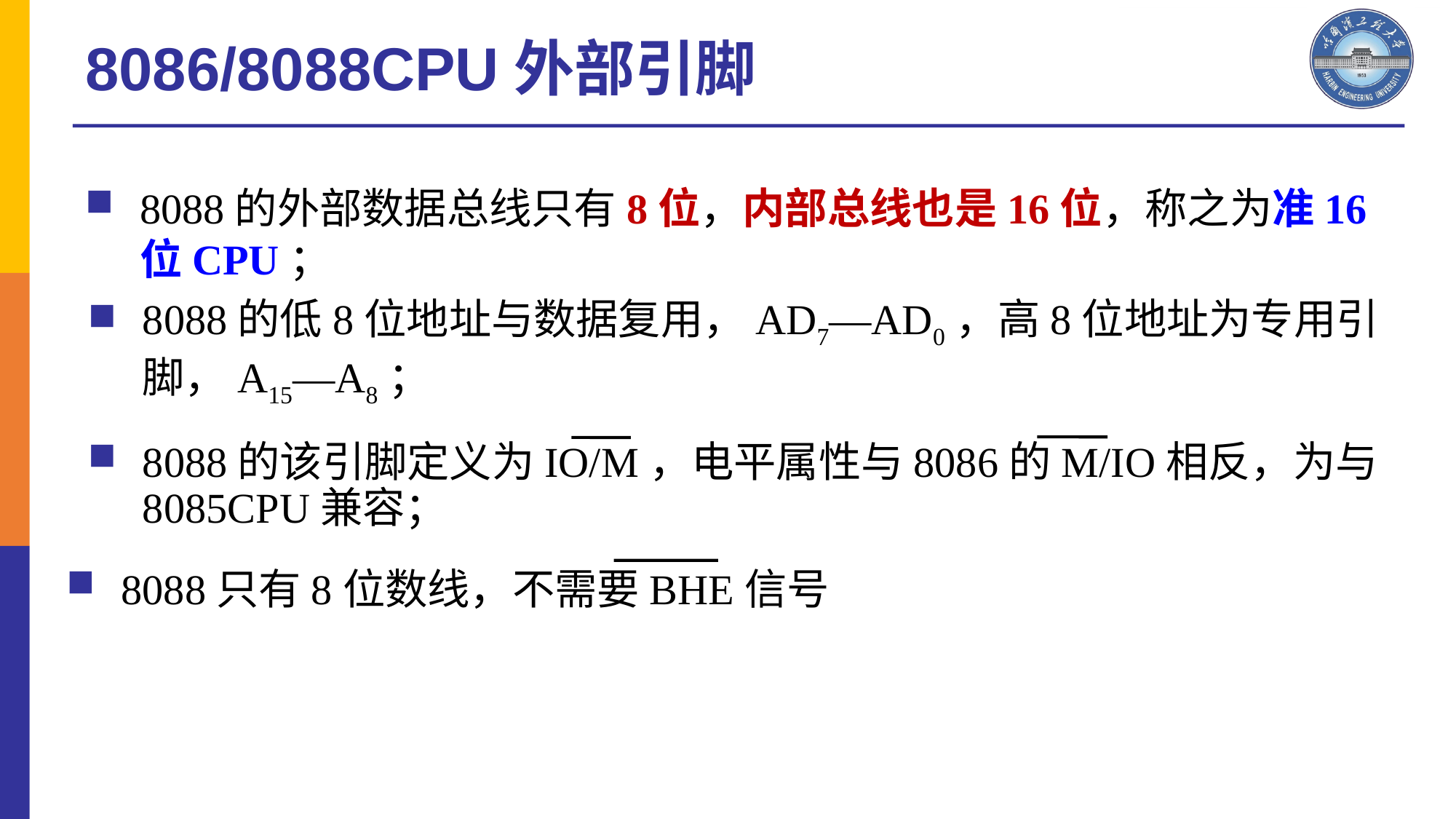

8086/8088CPU外部引脚

8088的外部数据总线只有8位，内部总线也是16位，称之为准16位CPU；
8088的低8位地址与数据复用，AD7—AD0，高8位地址为专用引脚，A15—A8；
8088的该引脚定义为IO/M，电平属性与8086的M/IO相反，为与8085CPU兼容；

8088只有8位数线，不需要BHE信号